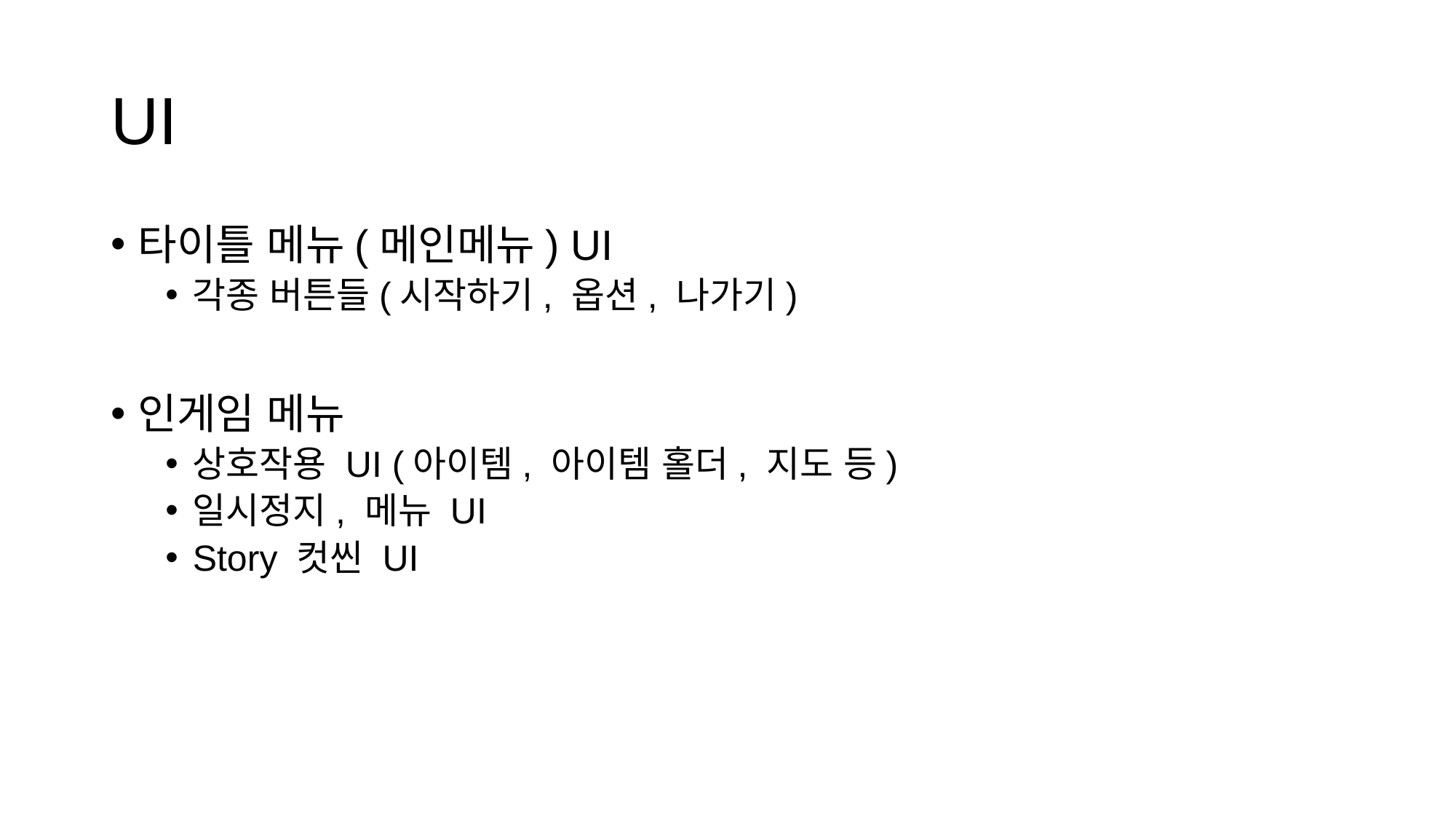

# UI
타이틀 메뉴(메인메뉴) UI
각종 버튼들(시작하기, 옵션, 나가기)

인게임 메뉴
상호작용 UI (아이템, 아이템 홀더, 지도 등)
일시정지, 메뉴 UI
Story 컷씬 UI